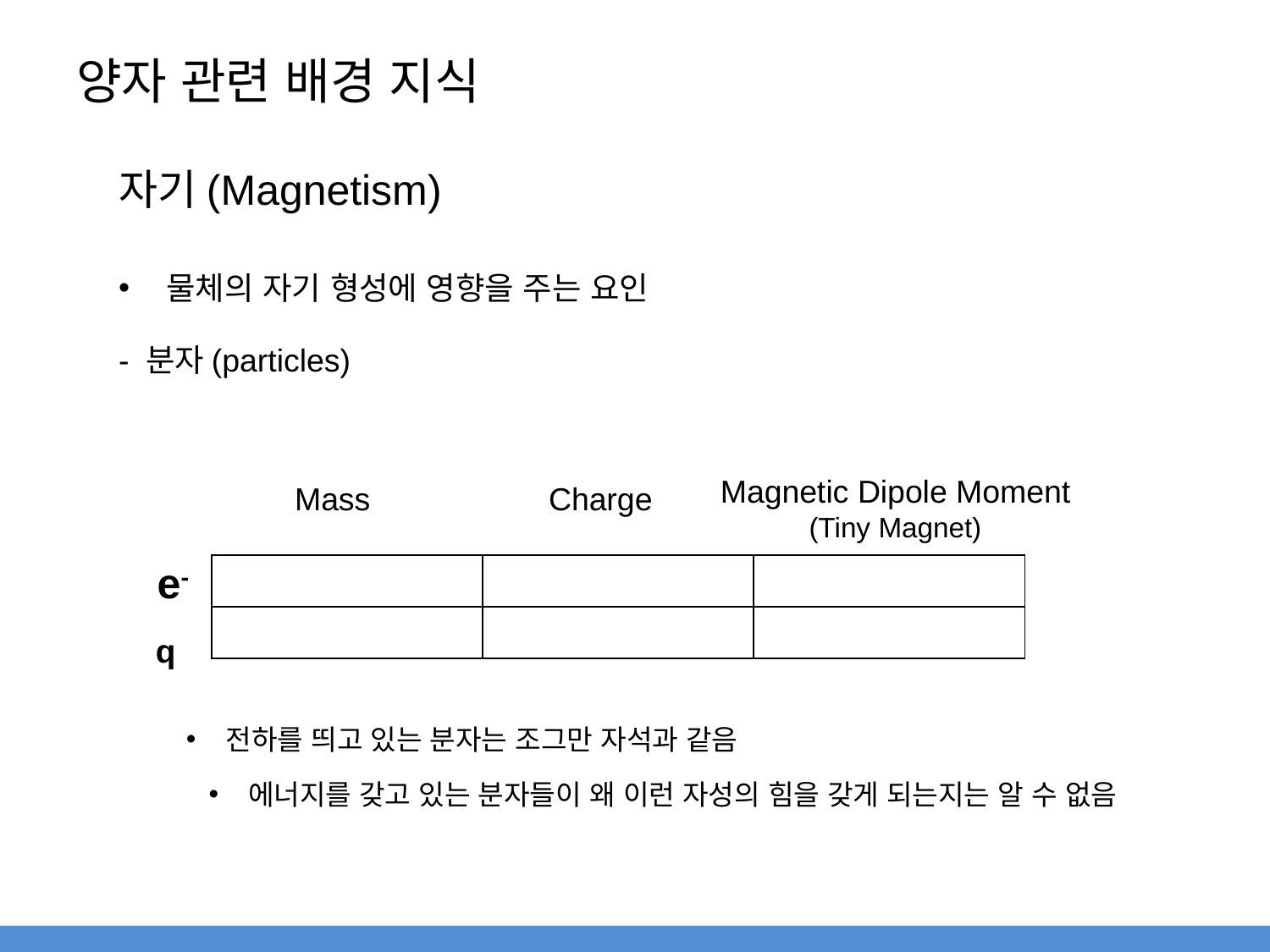

# 양자 관련 배경 지식
자기(Magnetism)
물체의 자기 형성에 영향을 주는 요인

- 분자(particles)
Magnetic Dipole Moment
(Tiny Magnet)
Mass		Charge
e-
|  |  |  |
| --- | --- | --- |
|  |  |  |
q
전하를 띄고 있는 분자는 조그만 자석과 같음
에너지를 갖고 있는 분자들이 왜 이런 자성의 힘을 갖게 되는지는 알 수 없음